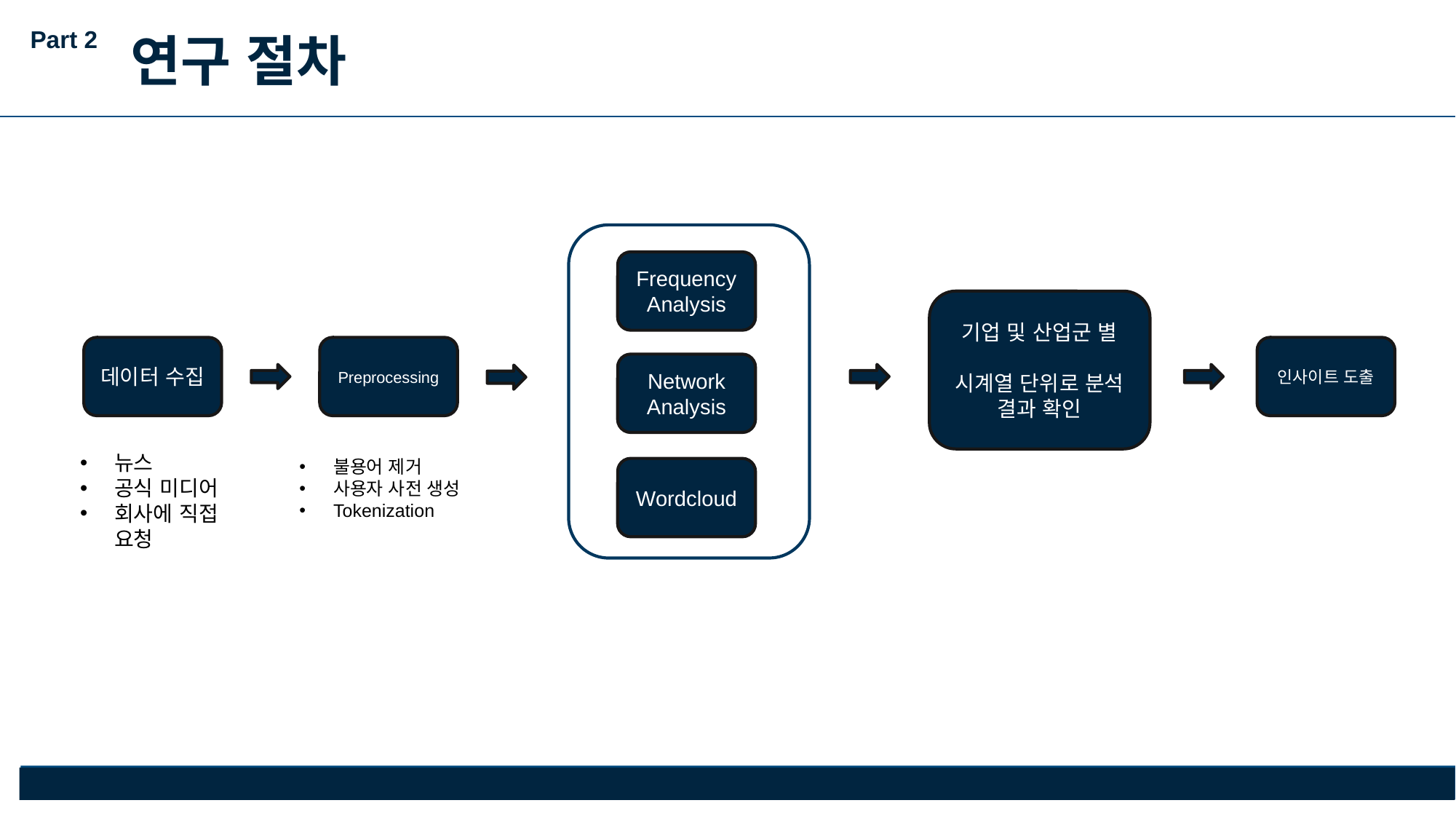

Part 2
연구 절차

Frequency
Analysis
기업 및 산업군 별

시계열 단위로 분석 결과 확인
Preprocessing
인사이트 도출
데이터 수집
Network
Analysis

뉴스
공식 미디어
회사에 직접 요청
불용어 제거
사용자 사전 생성
Tokenization
Wordcloud